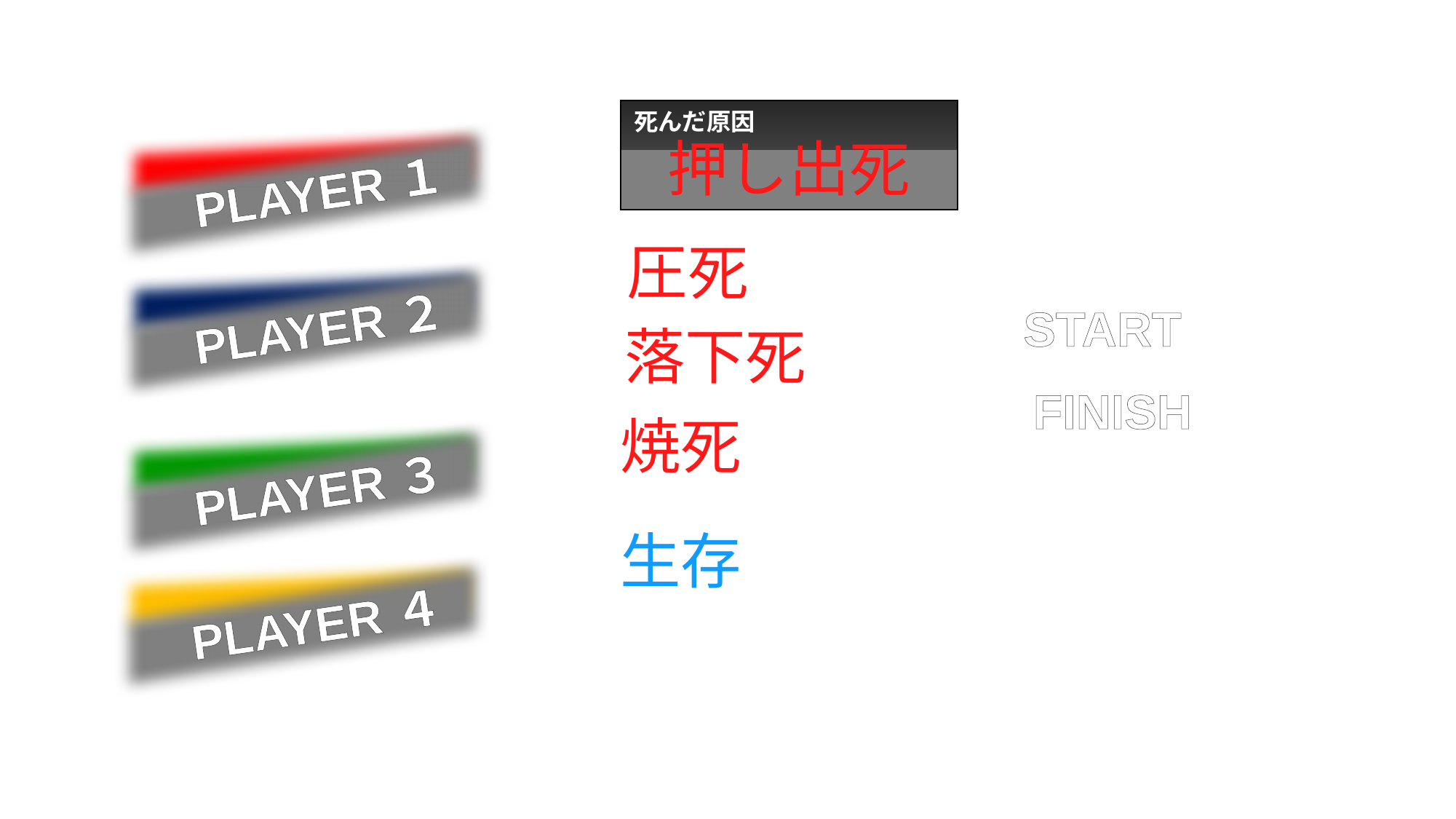

死んだ原因

PLAYER１
押し出死
圧死

PLAYER２
START
落下死
FINISH
焼死

PLAYER３
生存

PLAYER４